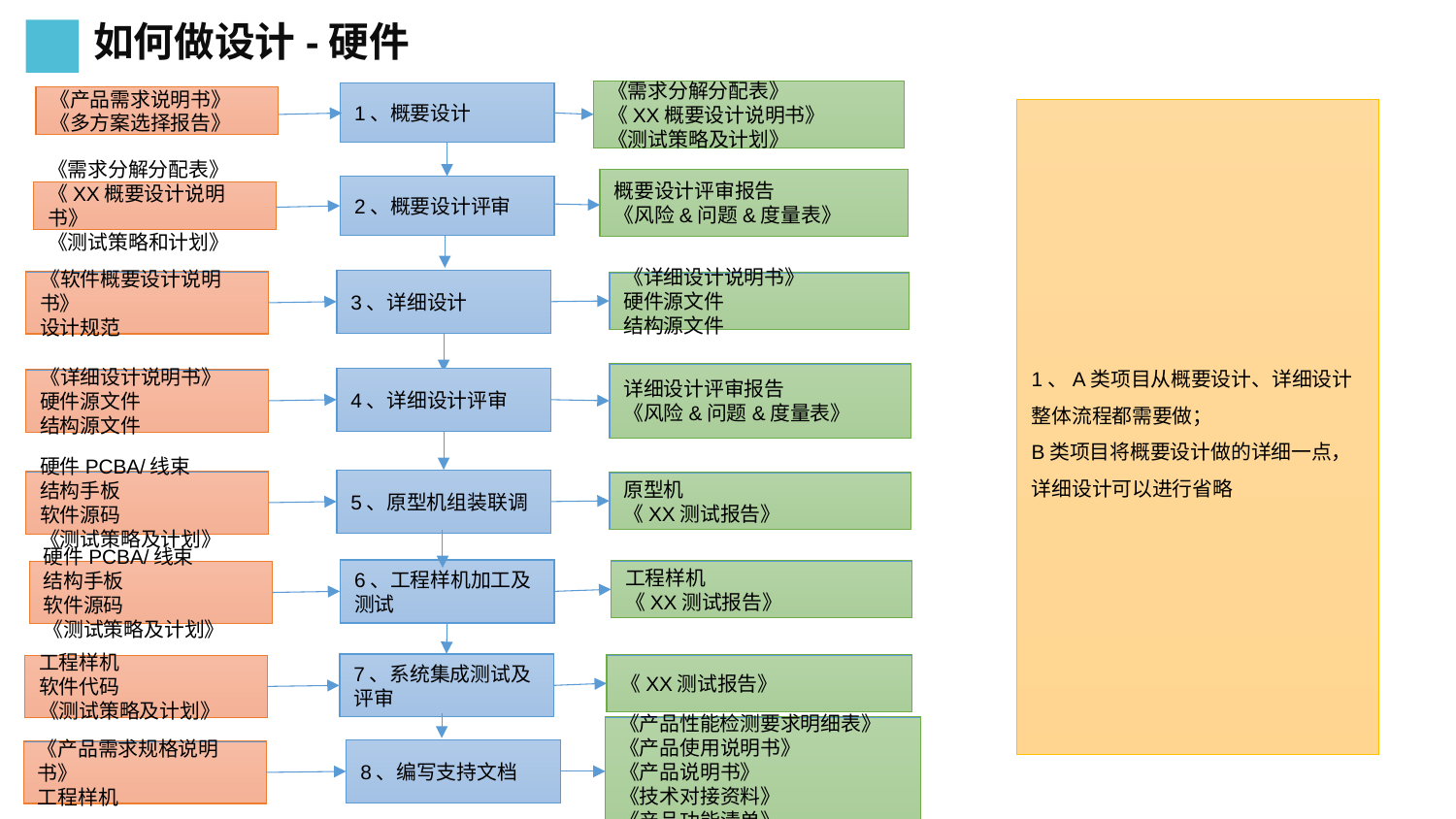

如何做设计-硬件

《需求分解分配表》
《XX概要设计说明书》
《测试策略及计划》
1、概要设计
《产品需求说明书》
《多方案选择报告》
1、A类项目从概要设计、详细设计整体流程都需要做；
B类项目将概要设计做的详细一点，详细设计可以进行省略
概要设计评审报告
《风险&问题&度量表》
2、概要设计评审
《需求分解分配表》
《XX概要设计说明书》
《测试策略和计划》
3、详细设计
《软件概要设计说明书》
设计规范
《详细设计说明书》
硬件源文件
结构源文件
详细设计评审报告
《风险&问题&度量表》
4、详细设计评审
《详细设计说明书》
硬件源文件
结构源文件
5、原型机组装联调
硬件PCBA/线束
结构手板
软件源码
《测试策略及计划》
原型机
《XX测试报告》
6、工程样机加工及测试
工程样机
《XX测试报告》
硬件PCBA/线束
结构手板
软件源码
《测试策略及计划》
7、系统集成测试及评审
《XX测试报告》
工程样机
软件代码
《测试策略及计划》
《产品性能检测要求明细表》
《产品使用说明书》
《产品说明书》
《技术对接资料》
《产品功能清单》
8、编写支持文档
《产品需求规格说明书》
工程样机